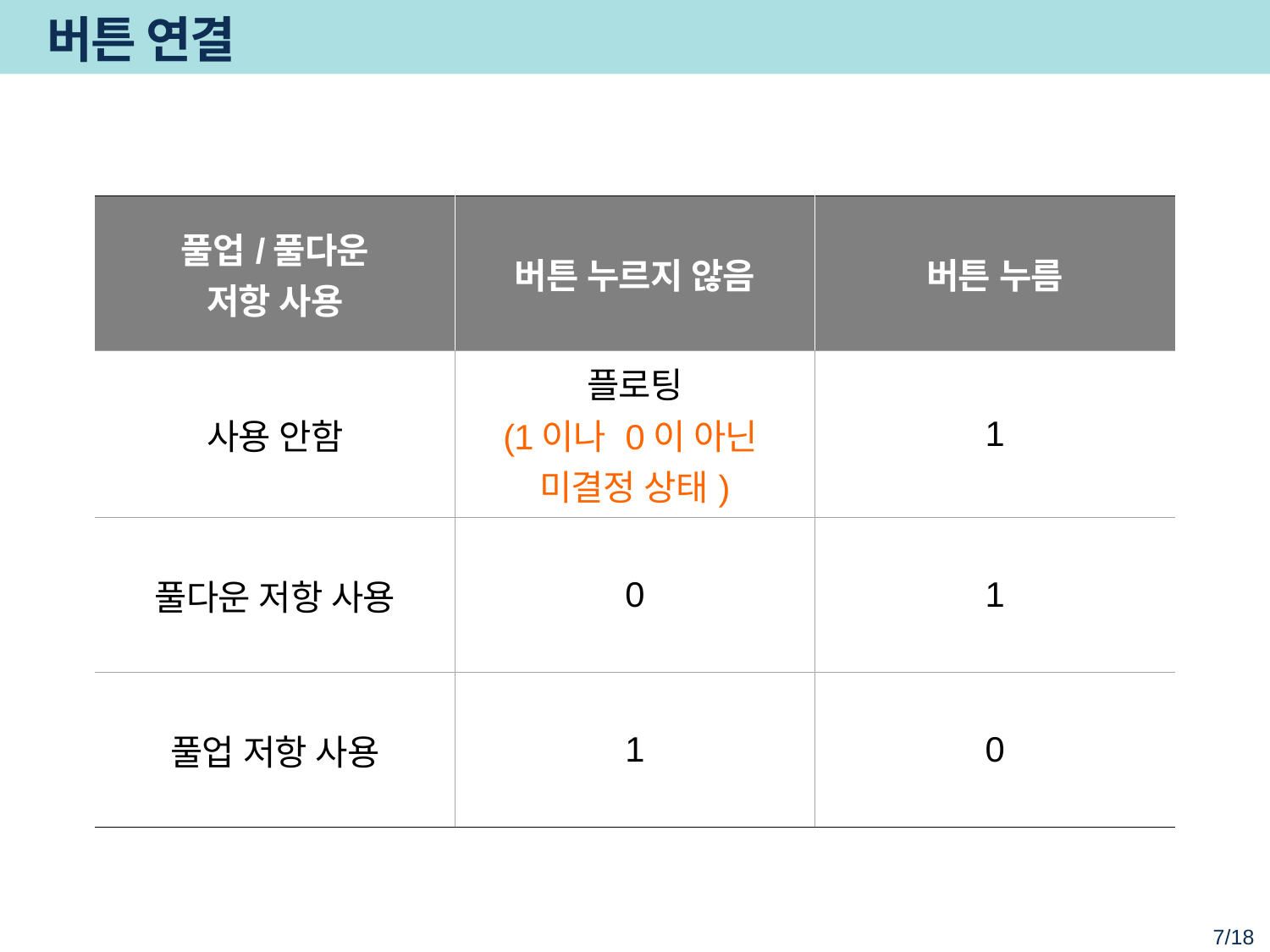

# 버튼 연결
| 풀업/풀다운 저항 사용 | 버튼 누르지 않음 | 버튼 누름 |
| --- | --- | --- |
| 사용 안함 | 플로팅 (1이나 0이 아닌 미결정 상태) | 1 |
| 풀다운 저항 사용 | 0 | 1 |
| 풀업 저항 사용 | 1 | 0 |